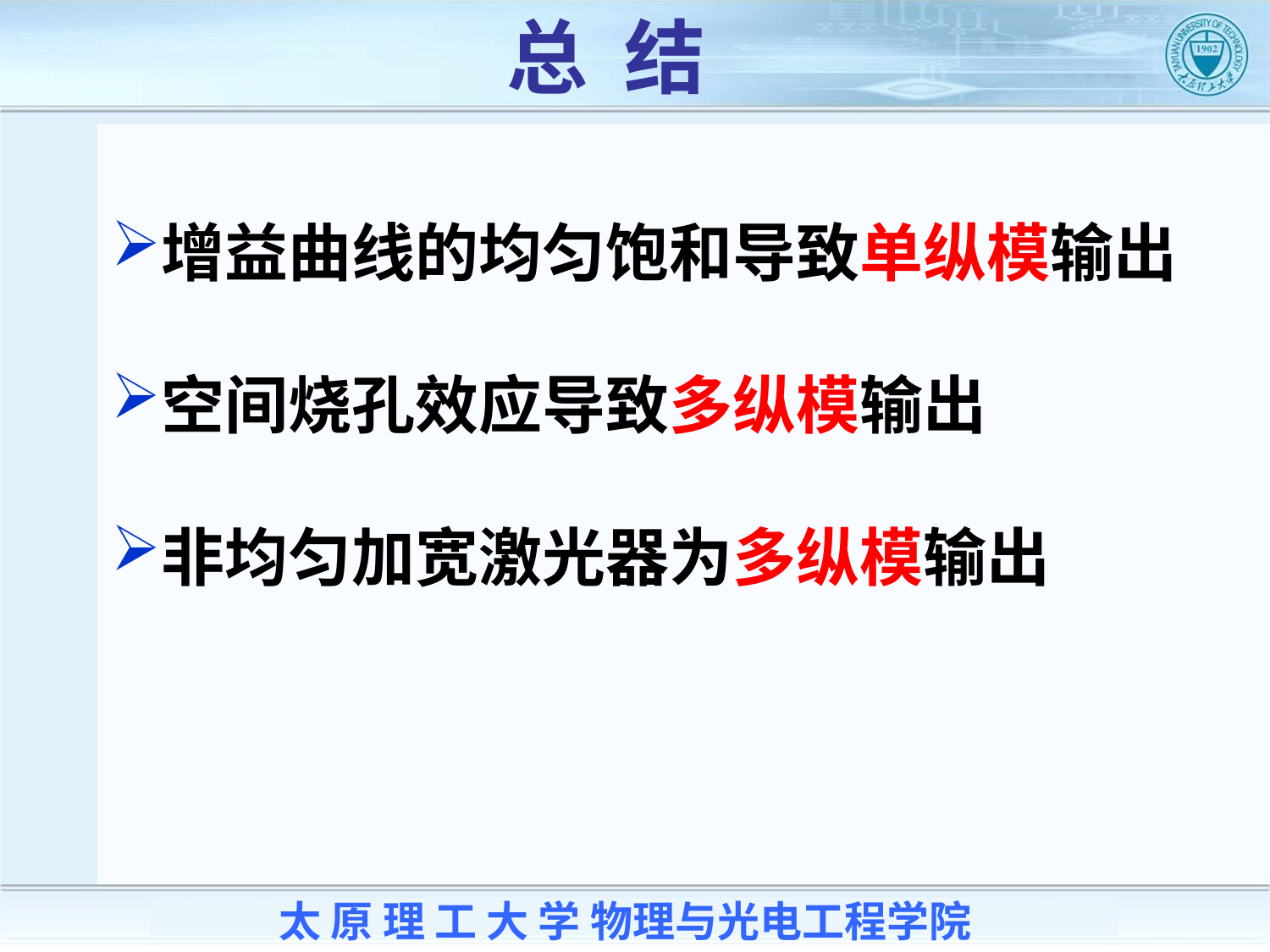

总  结
增益曲线的均匀饱和导致单纵模输出
空间烧孔效应导致多纵模输出
非均匀加宽激光器为多纵模输出